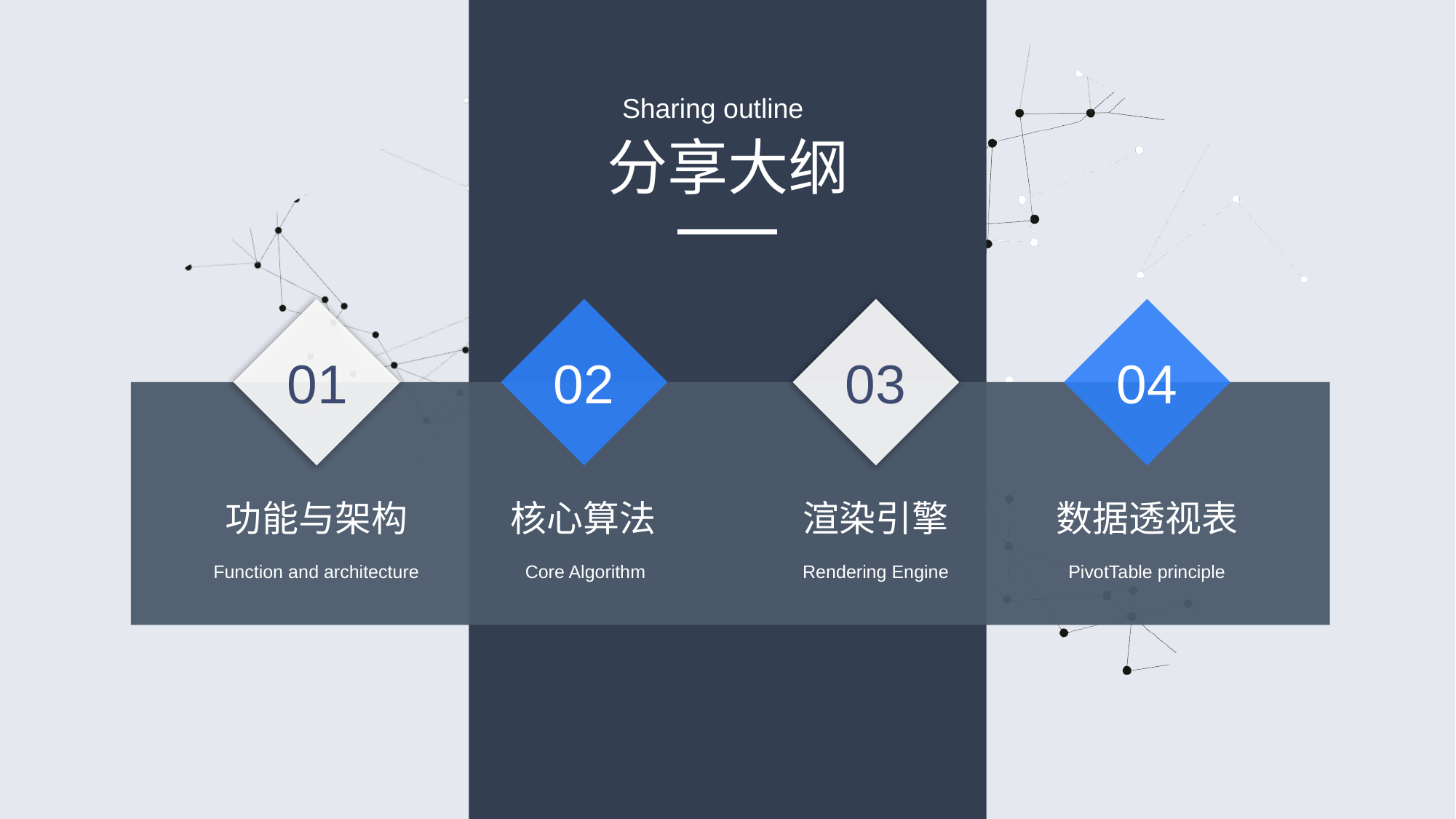

Sharing outline
分享大纲

01
02
03
04

功能与架构
核心算法
渲染引擎
数据透视表
Function and architecture
Core Algorithm
Rendering Engine
PivotTable principle